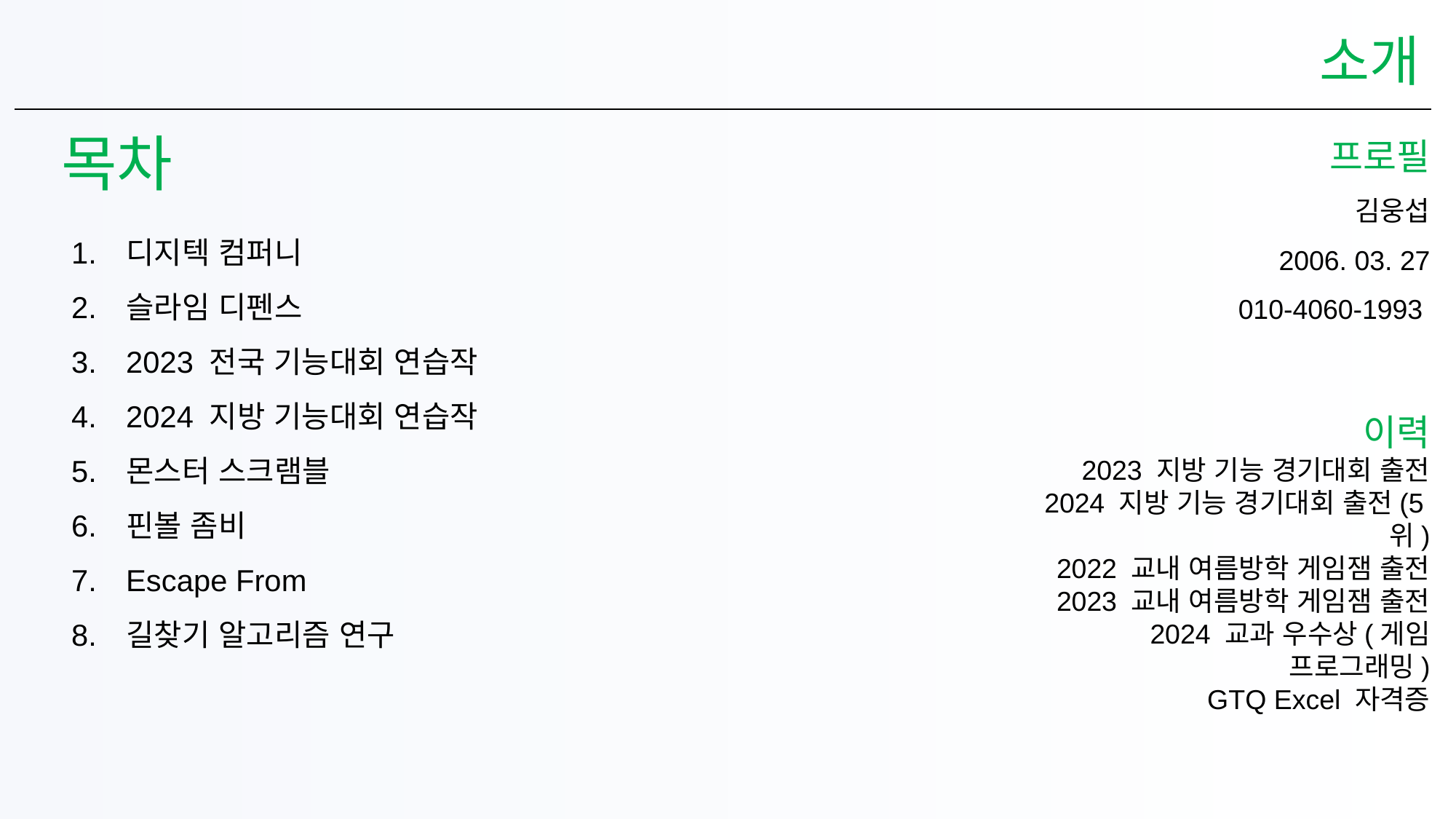

소개
목차
프로필
김웅섭
2006. 03. 27
010-4060-1993
디지텍 컴퍼니
슬라임 디펜스
2023 전국 기능대회 연습작
2024 지방 기능대회 연습작
몬스터 스크램블
핀볼 좀비
Escape From
길찾기 알고리즘 연구

이력
2023 지방 기능 경기대회 출전
2024 지방 기능 경기대회 출전(5위)
2022 교내 여름방학 게임잼 출전
2023 교내 여름방학 게임잼 출전
2024 교과 우수상(게임 프로그래밍)
GTQ Excel 자격증